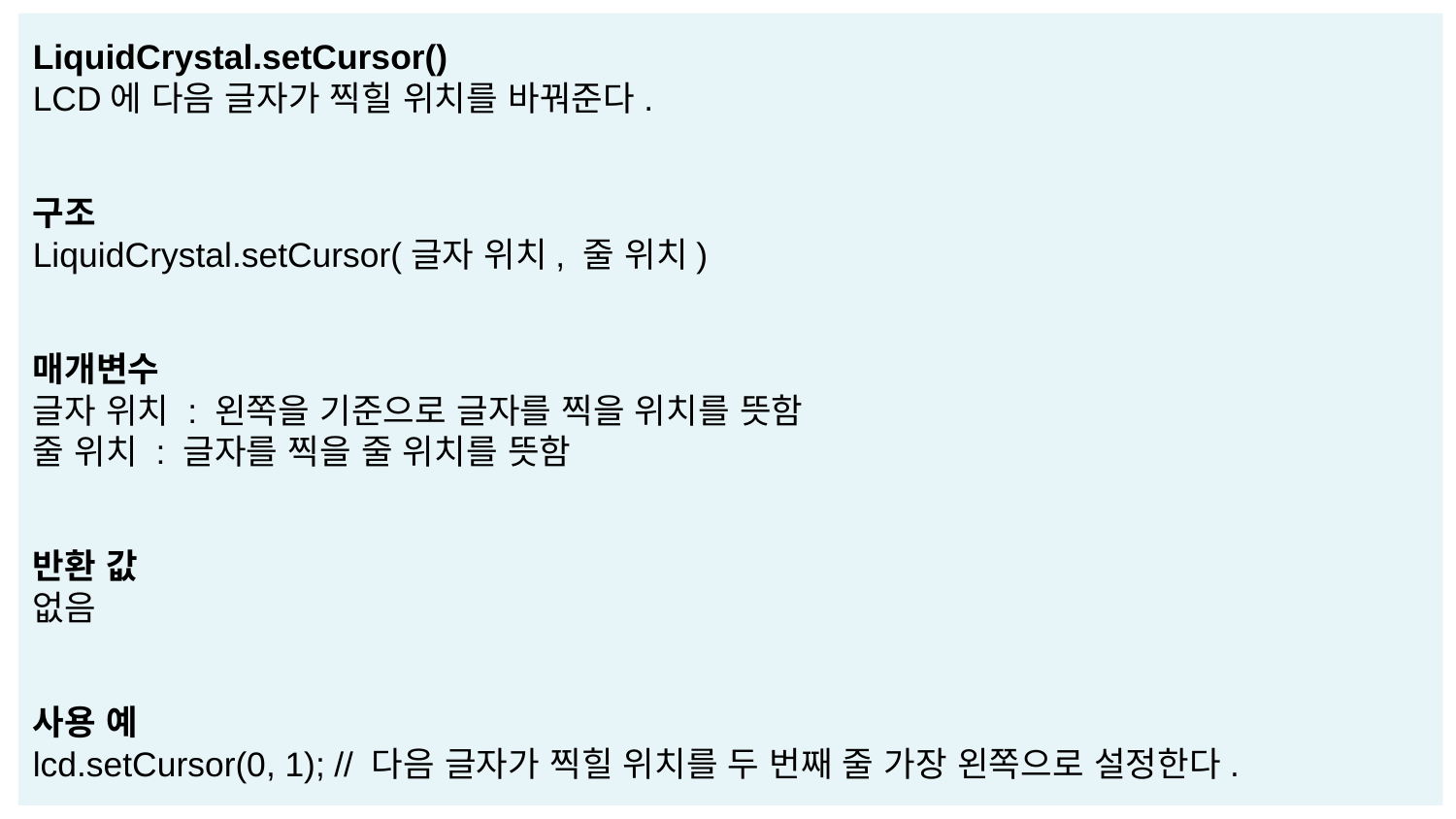

LiquidCrystal.setCursor()
LCD에 다음 글자가 찍힐 위치를 바꿔준다.
구조
LiquidCrystal.setCursor(글자 위치, 줄 위치)
매개변수
글자 위치 : 왼쪽을 기준으로 글자를 찍을 위치를 뜻함
줄 위치 : 글자를 찍을 줄 위치를 뜻함
반환 값
없음
사용 예
lcd.setCursor(0, 1); // 다음 글자가 찍힐 위치를 두 번째 줄 가장 왼쪽으로 설정한다.